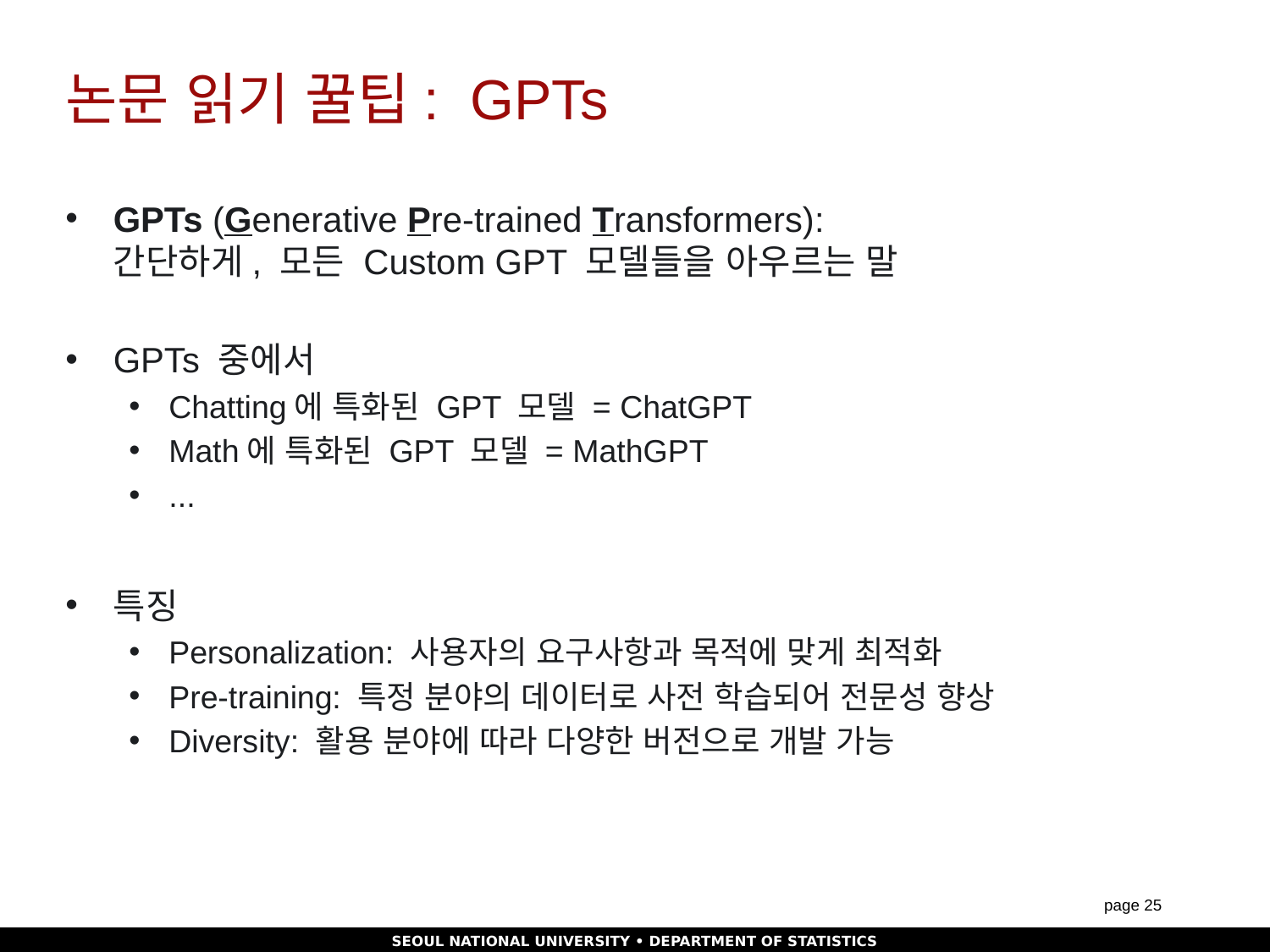

# 논문 읽기 꿀팁:  GPTs
GPTs (Generative Pre-trained Transformers):
간단하게, 모든 Custom GPT 모델들을 아우르는 말

GPTs 중에서
Chatting에 특화된 GPT 모델 = ChatGPT
Math에 특화된 GPT 모델 = MathGPT
...

특징
Personalization: 사용자의 요구사항과 목적에 맞게 최적화
Pre-training: 특정 분야의 데이터로 사전 학습되어 전문성 향상
Diversity: 활용 분야에 따라 다양한 버전으로 개발 가능

page 25